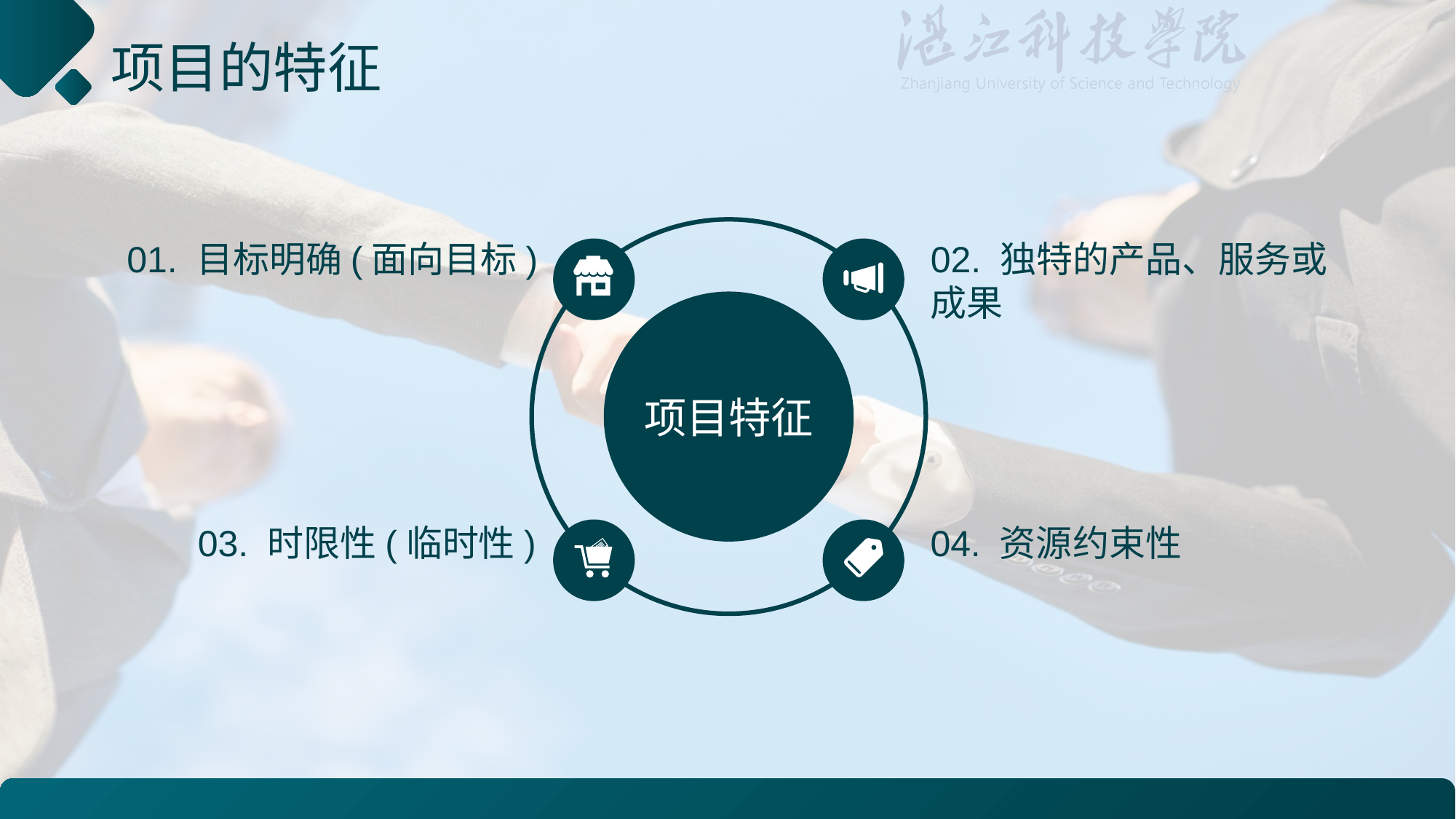

# 项目的特征

01. 目标明确(面向目标)
02. 独特的产品、服务或
成果

项目特征

03. 时限性(临时性)
04. 资源约束性